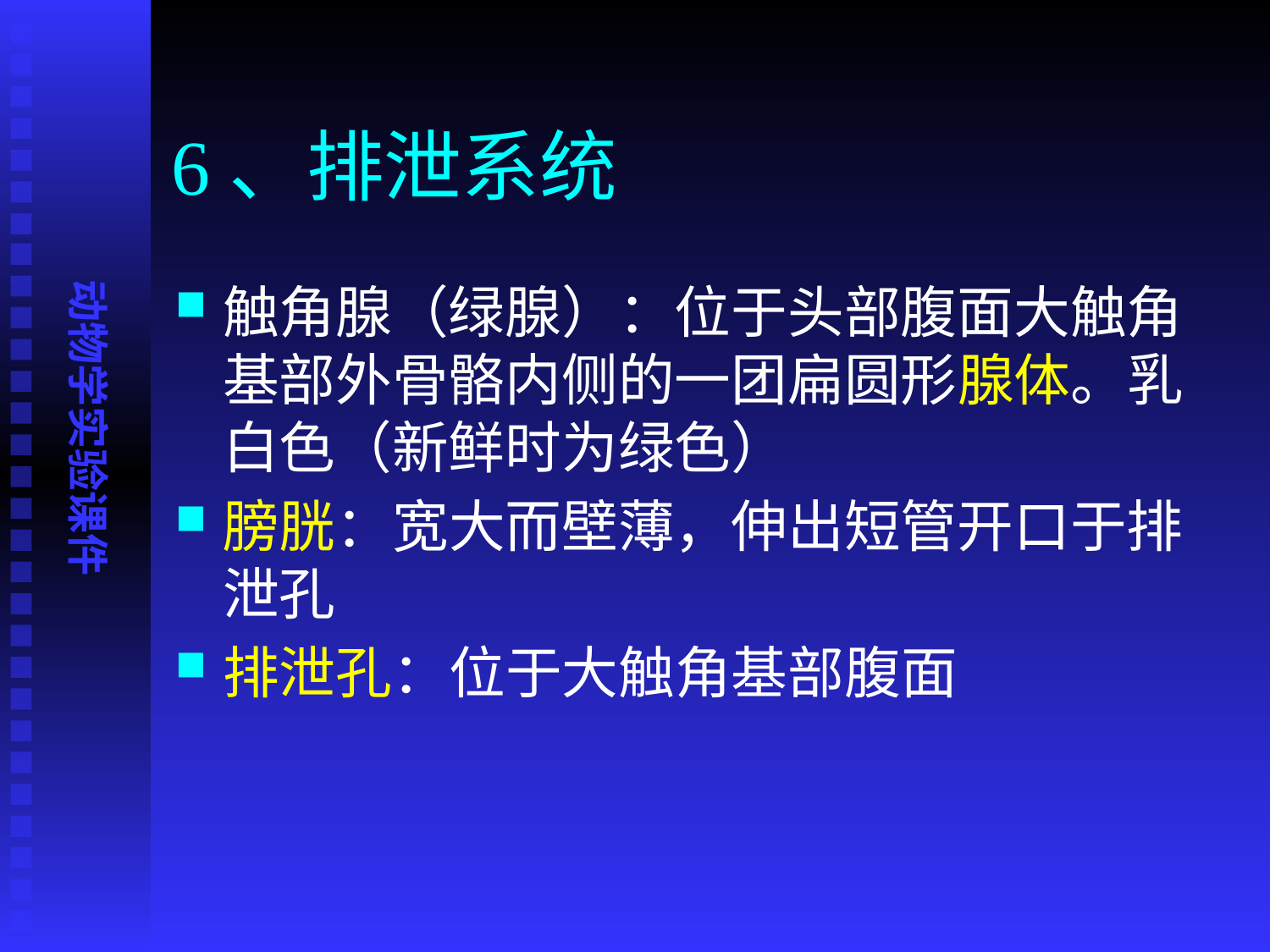

# 6、排泄系统
触角腺（绿腺）：位于头部腹面大触角基部外骨骼内侧的一团扁圆形腺体。乳白色（新鲜时为绿色）
膀胱：宽大而壁薄，伸出短管开口于排泄孔
排泄孔：位于大触角基部腹面